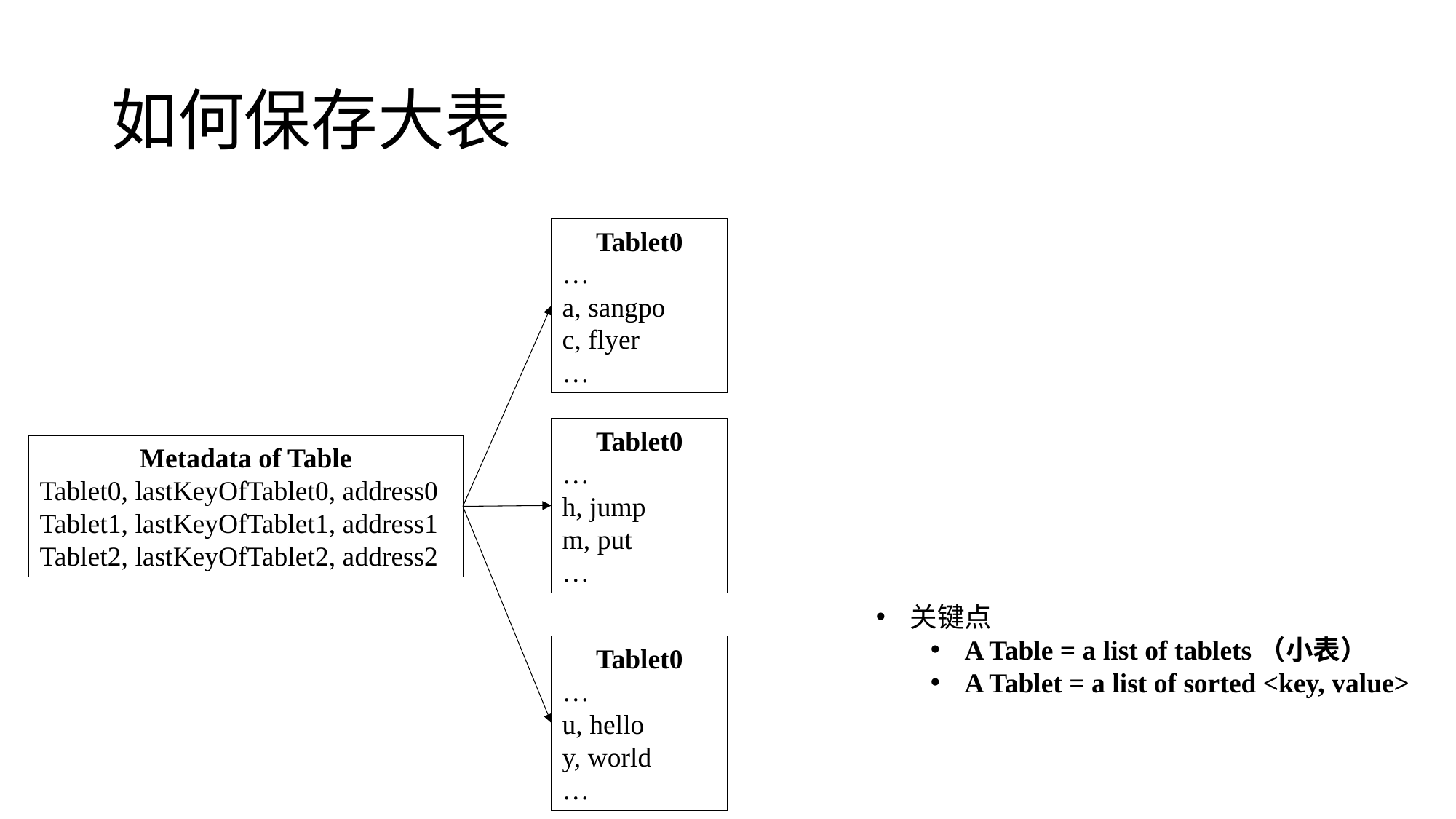

# 如何保存大表
Tablet0
…
a, sangpo
c, flyer
…
Tablet0
…
h, jump
m, put
…
Metadata of Table
Tablet0, lastKeyOfTablet0, address0
Tablet1, lastKeyOfTablet1, address1
Tablet2, lastKeyOfTablet2, address2
关键点
A Table = a list of tablets（小表）
A Tablet = a list of sorted <key, value>
Tablet0
…
u, hello
y, world
…